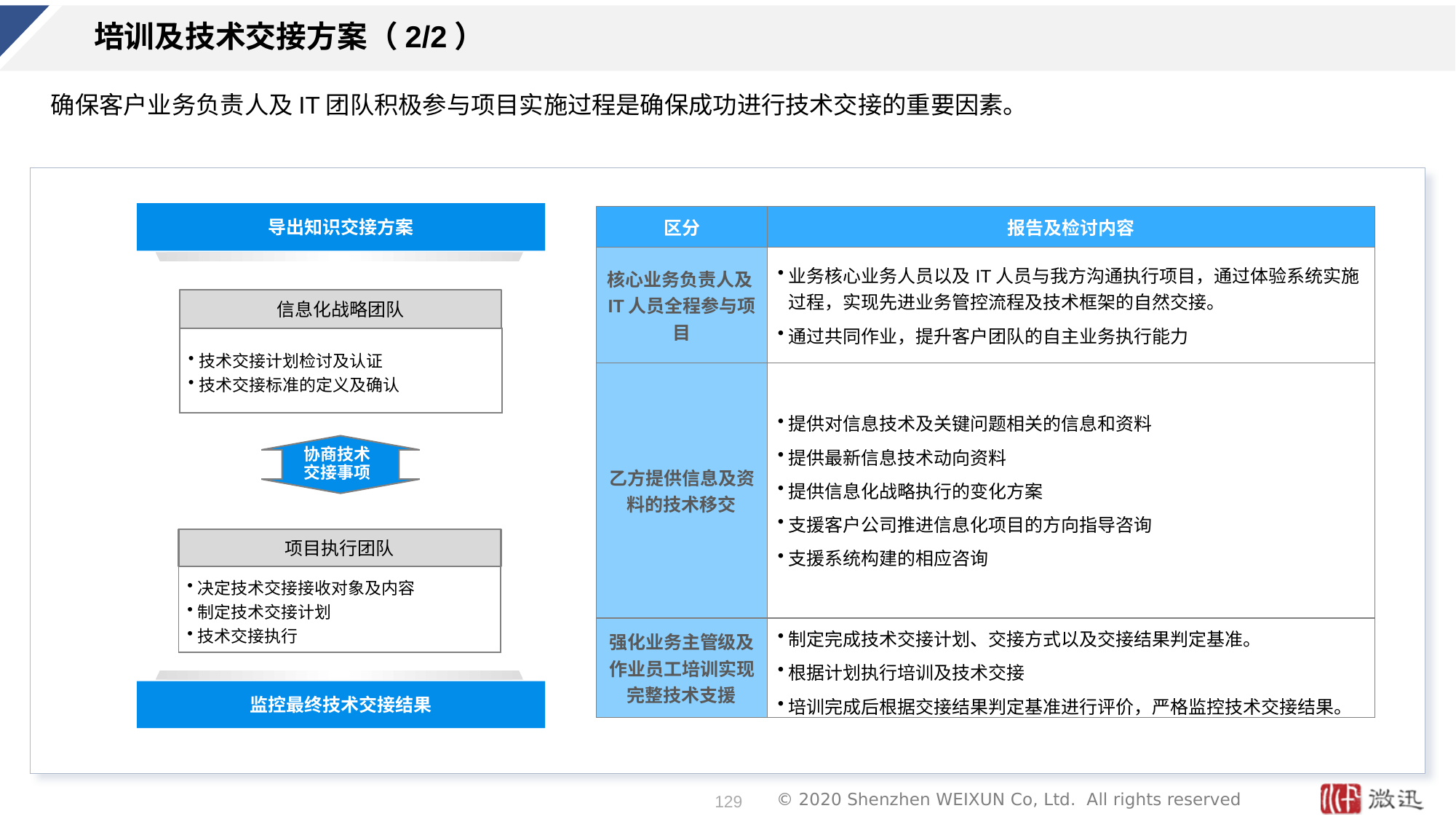

# 培训及技术交接方案（2/2）
确保客户业务负责人及IT团队积极参与项目实施过程是确保成功进行技术交接的重要因素。
导出知识交接方案
| 区分 | 报告及检讨内容 |
| --- | --- |
| 核心业务负责人及IT人员全程参与项目 | 业务核心业务人员以及IT人员与我方沟通执行项目，通过体验系统实施过程，实现先进业务管控流程及技术框架的自然交接。 通过共同作业，提升客户团队的自主业务执行能力 |
| 乙方提供信息及资料的技术移交 | 提供对信息技术及关键问题相关的信息和资料 提供最新信息技术动向资料 提供信息化战略执行的变化方案 支援客户公司推进信息化项目的方向指导咨询 支援系统构建的相应咨询 |
| 强化业务主管级及作业员工培训实现完整技术支援 | 制定完成技术交接计划、交接方式以及交接结果判定基准。 根据计划执行培训及技术交接 培训完成后根据交接结果判定基准进行评价，严格监控技术交接结果。 |

信息化战略团队
技术交接计划检讨及认证
技术交接标准的定义及确认

协商技术
交接事项
项目执行团队
决定技术交接接收对象及内容
制定技术交接计划
技术交接执行

监控最终技术交接结果
129